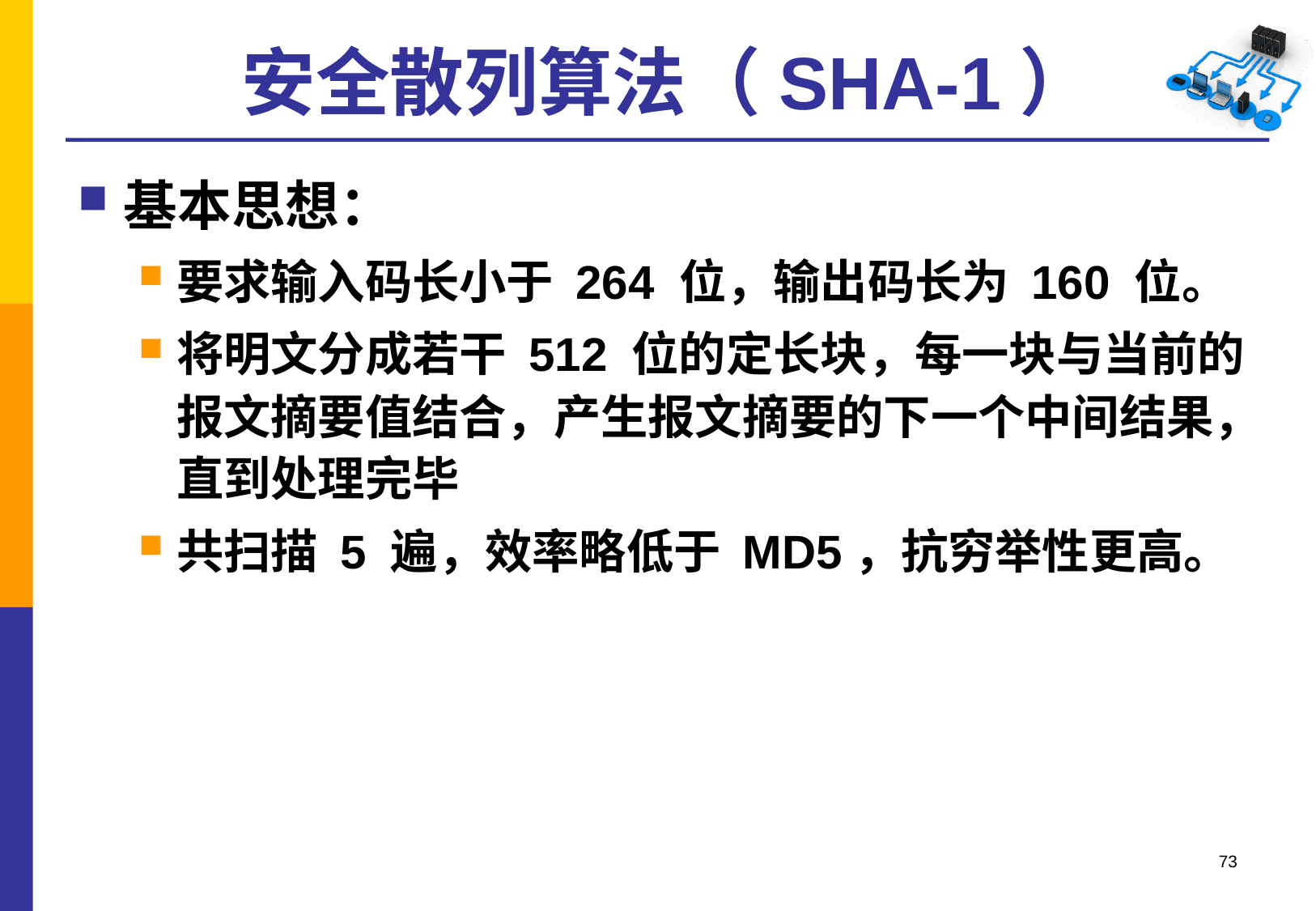

# 安全散列算法（SHA-1）
基本思想：
要求输入码长小于 264 位，输出码长为 160 位。
将明文分成若干 512 位的定长块，每一块与当前的报文摘要值结合，产生报文摘要的下一个中间结果，直到处理完毕
共扫描 5 遍，效率略低于 MD5，抗穷举性更高。
73